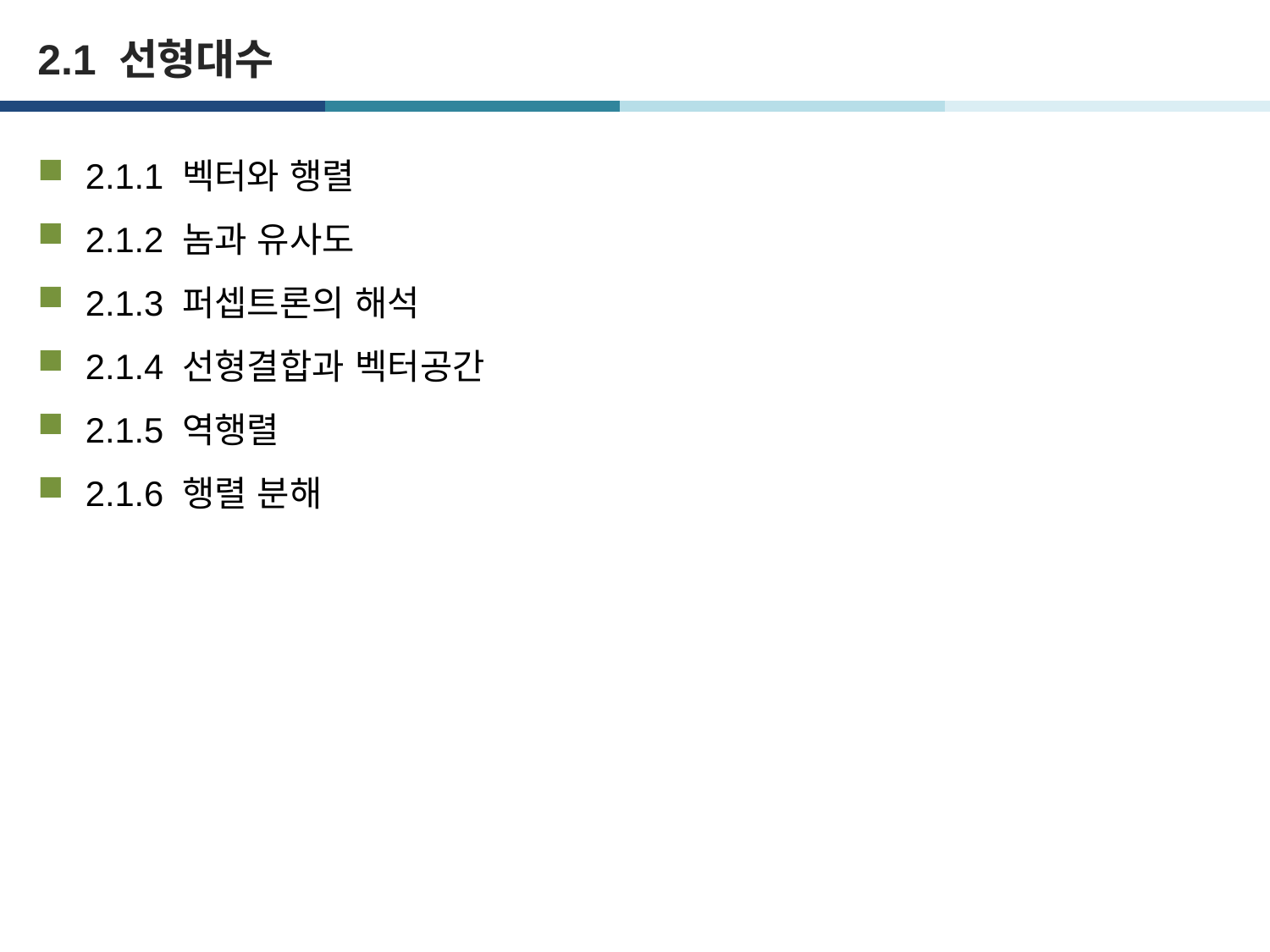

# 2.1 선형대수
2.1.1 벡터와 행렬
2.1.2 놈과 유사도
2.1.3 퍼셉트론의 해석
2.1.4 선형결합과 벡터공간
2.1.5 역행렬
2.1.6 행렬 분해